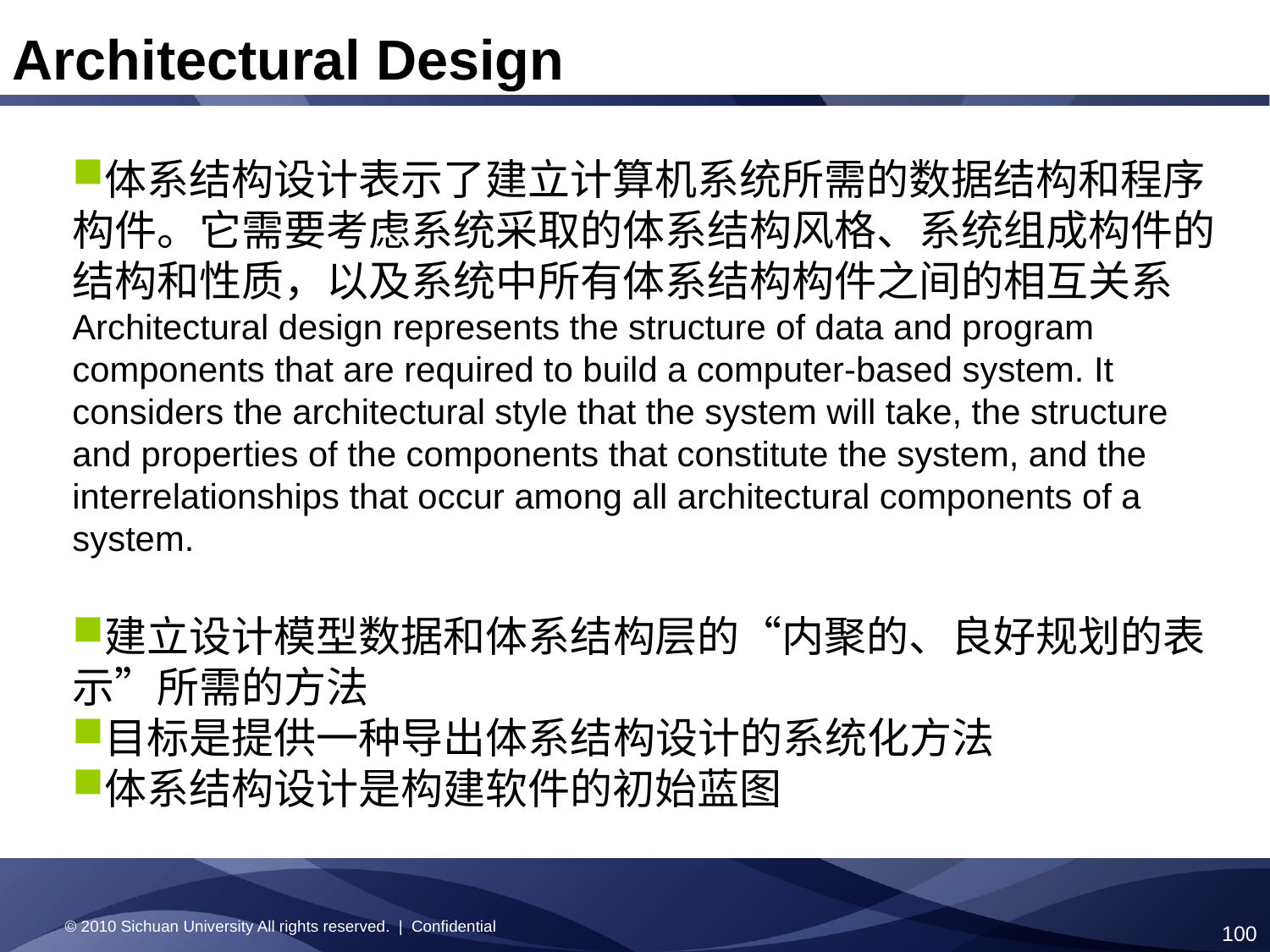

Architectural Design
体系结构设计表示了建立计算机系统所需的数据结构和程序构件。它需要考虑系统采取的体系结构风格、系统组成构件的结构和性质，以及系统中所有体系结构构件之间的相互关系
Architectural design represents the structure of data and program components that are required to build a computer-based system. It considers the architectural style that the system will take, the structure and properties of the components that constitute the system, and the interrelationships that occur among all architectural components of a system.

建立设计模型数据和体系结构层的“内聚的、良好规划的表示”所需的方法
目标是提供一种导出体系结构设计的系统化方法
体系结构设计是构建软件的初始蓝图

© 2010 Sichuan University All rights reserved.  |  Confidential
100